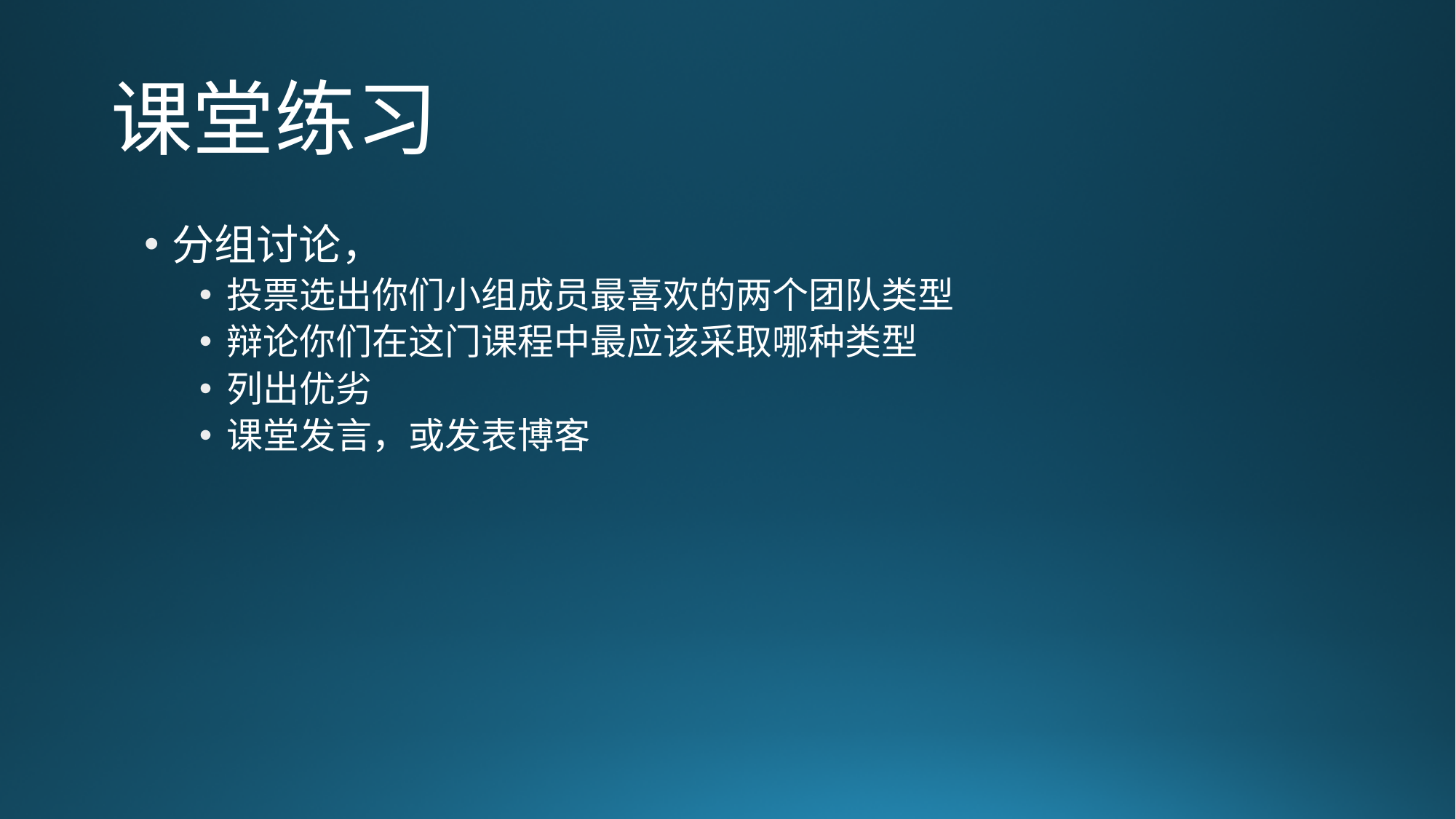

# 课堂练习
分组讨论，
投票选出你们小组成员最喜欢的两个团队类型
辩论你们在这门课程中最应该采取哪种类型
列出优劣
课堂发言，或发表博客